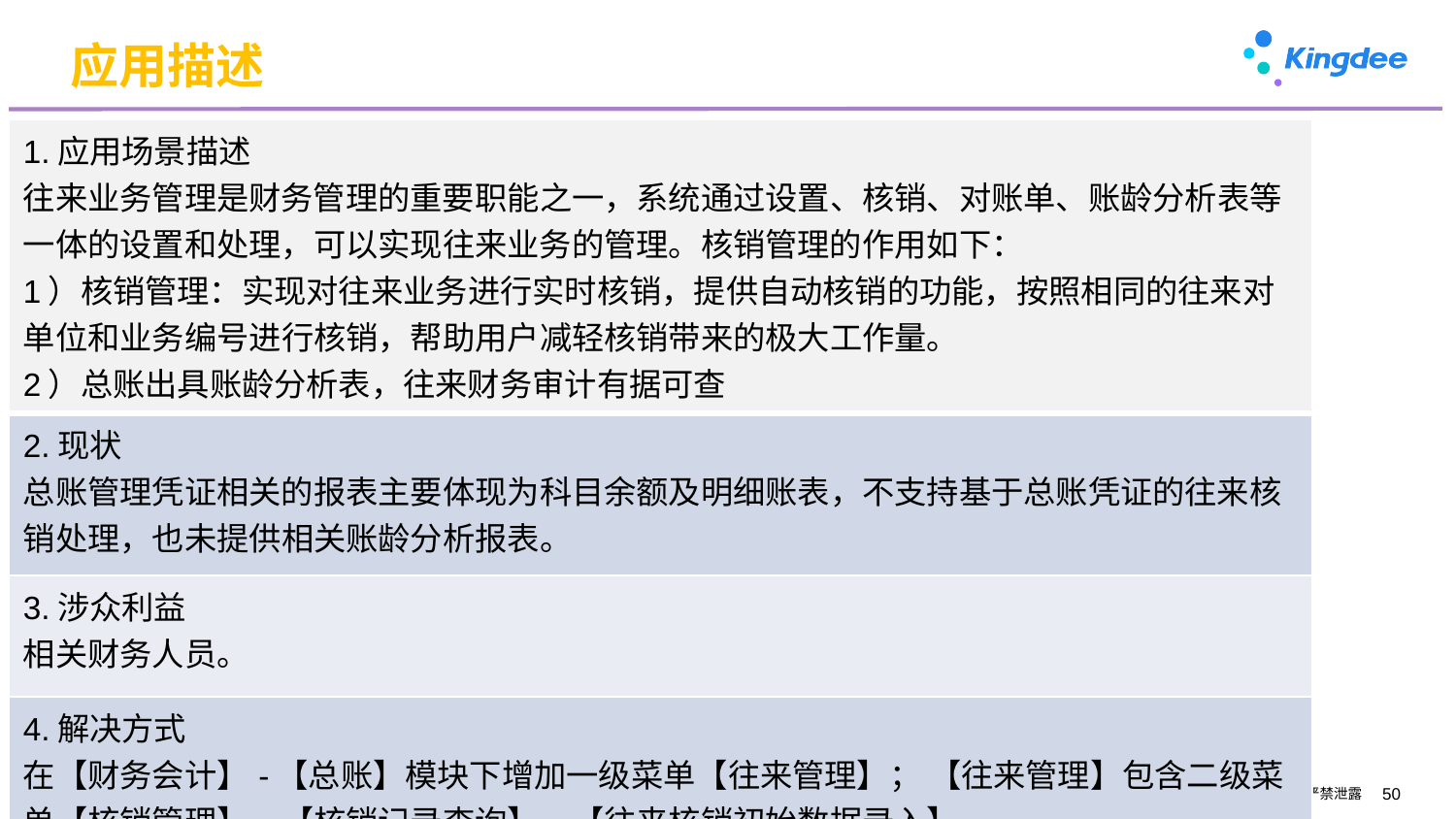

# 应用描述
| 1.应用场景描述 往来业务管理是财务管理的重要职能之一，系统通过设置、核销、对账单、账龄分析表等一体的设置和处理，可以实现往来业务的管理。核销管理的作用如下： 1）核销管理：实现对往来业务进行实时核销，提供自动核销的功能，按照相同的往来对单位和业务编号进行核销，帮助用户减轻核销带来的极大工作量。 2）总账出具账龄分析表，往来财务审计有据可查 |
| --- |
| 2.现状 总账管理凭证相关的报表主要体现为科目余额及明细账表，不支持基于总账凭证的往来核销处理，也未提供相关账龄分析报表。 |
| 3.涉众利益 相关财务人员。 |
| 4.解决方式 在【财务会计】-【总账】模块下增加一级菜单【往来管理】； 【往来管理】包含二级菜单【核销管理】、【核销记录查询】、【往来核销初始数据录入】。 |